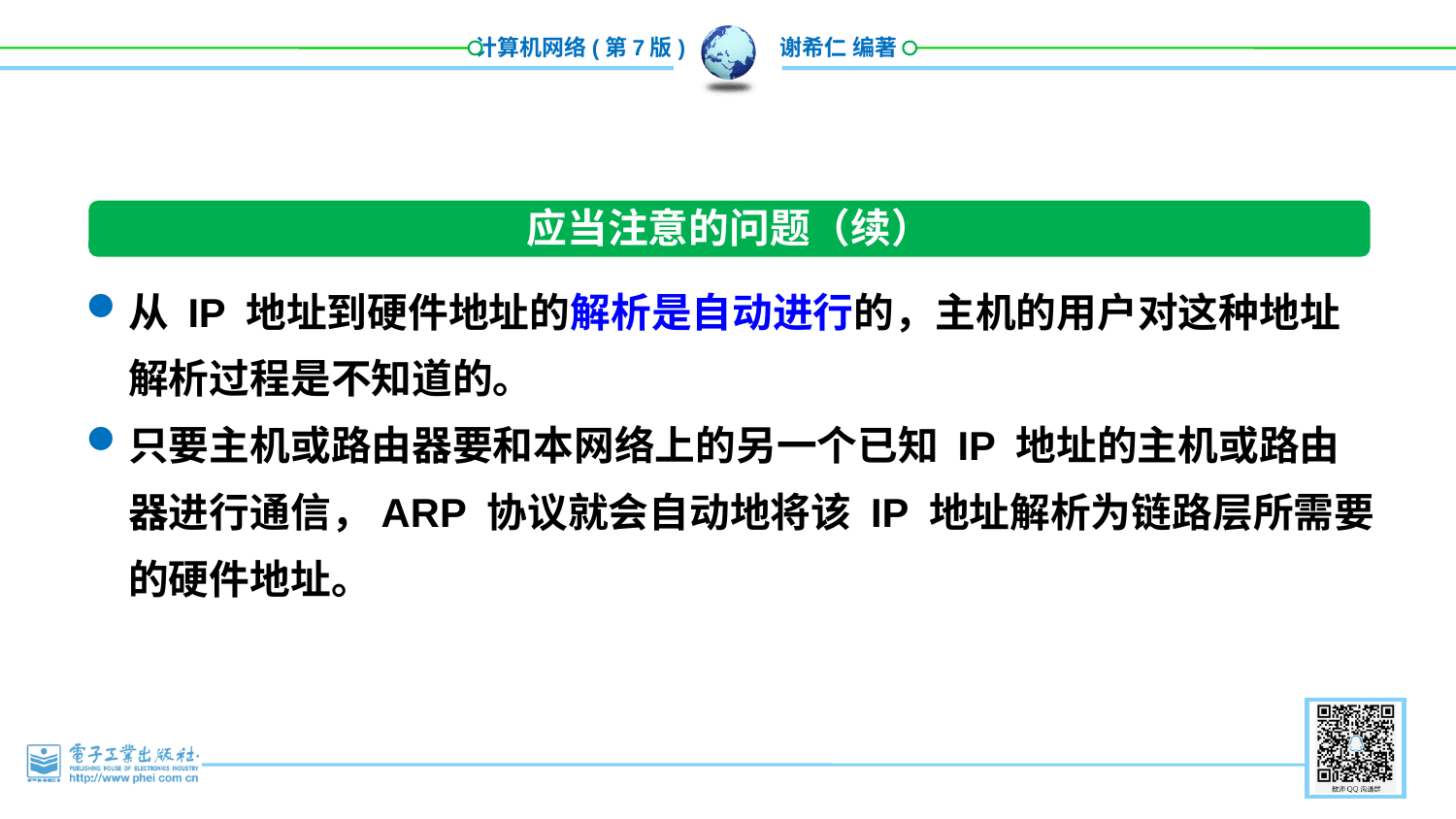

应当注意的问题（续）

从 IP 地址到硬件地址的解析是自动进行的，主机的用户对这种地址解析过程是不知道的。
只要主机或路由器要和本网络上的另一个已知 IP 地址的主机或路由器进行通信，ARP 协议就会自动地将该 IP 地址解析为链路层所需要的硬件地址。